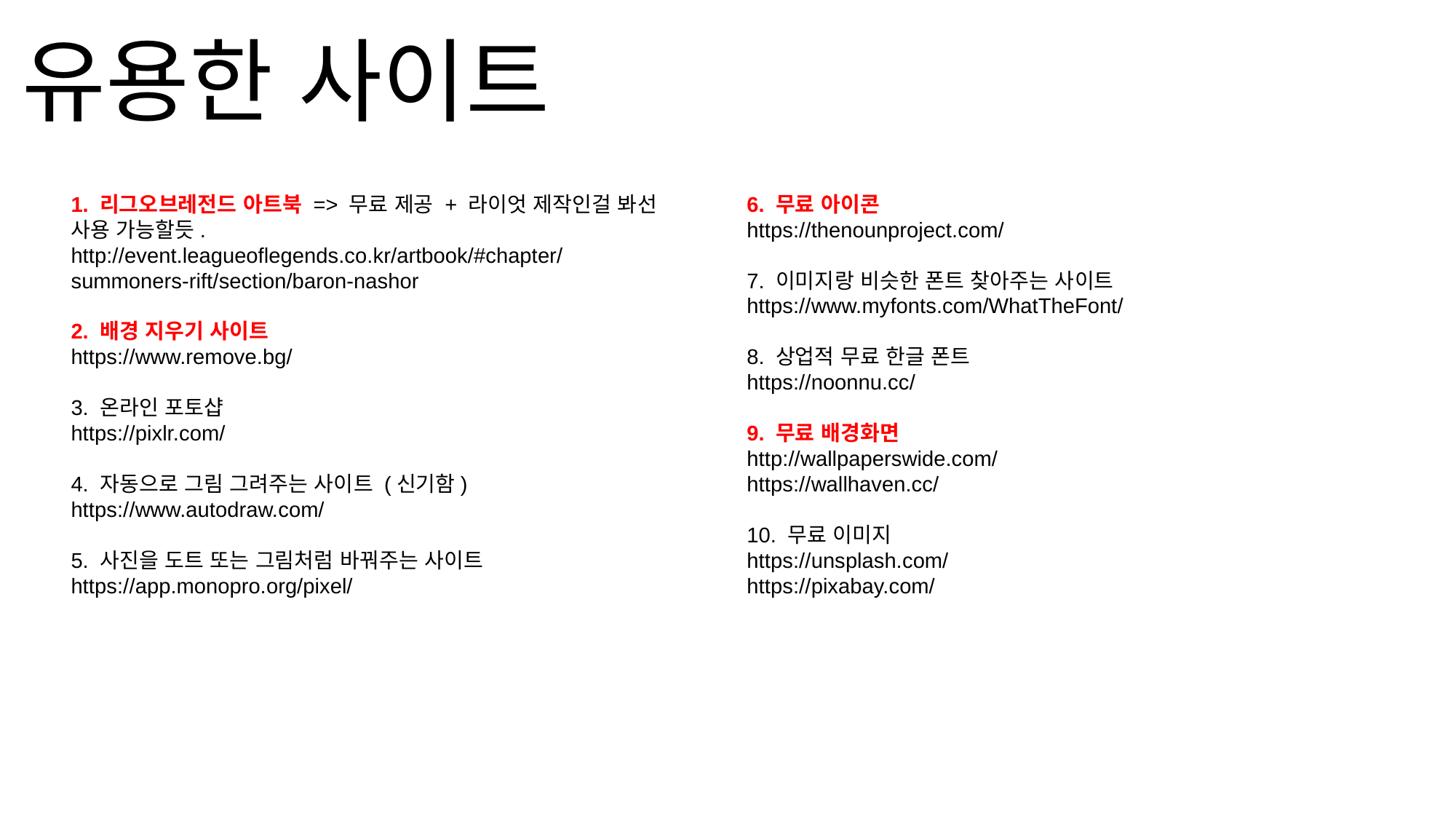

# 유용한 사이트
1. 리그오브레전드 아트북 => 무료 제공 + 라이엇 제작인걸 봐선 사용 가능할듯.
http://event.leagueoflegends.co.kr/artbook/#chapter/summoners-rift/section/baron-nashor

2. 배경 지우기 사이트
https://www.remove.bg/

3. 온라인 포토샵
https://pixlr.com/

4. 자동으로 그림 그려주는 사이트 (신기함)
https://www.autodraw.com/

5. 사진을 도트 또는 그림처럼 바꿔주는 사이트
https://app.monopro.org/pixel/
6. 무료 아이콘
https://thenounproject.com/

7. 이미지랑 비슷한 폰트 찾아주는 사이트
https://www.myfonts.com/WhatTheFont/

8. 상업적 무료 한글 폰트
https://noonnu.cc/

9. 무료 배경화면
http://wallpaperswide.com/
https://wallhaven.cc/

10. 무료 이미지
https://unsplash.com/
https://pixabay.com/